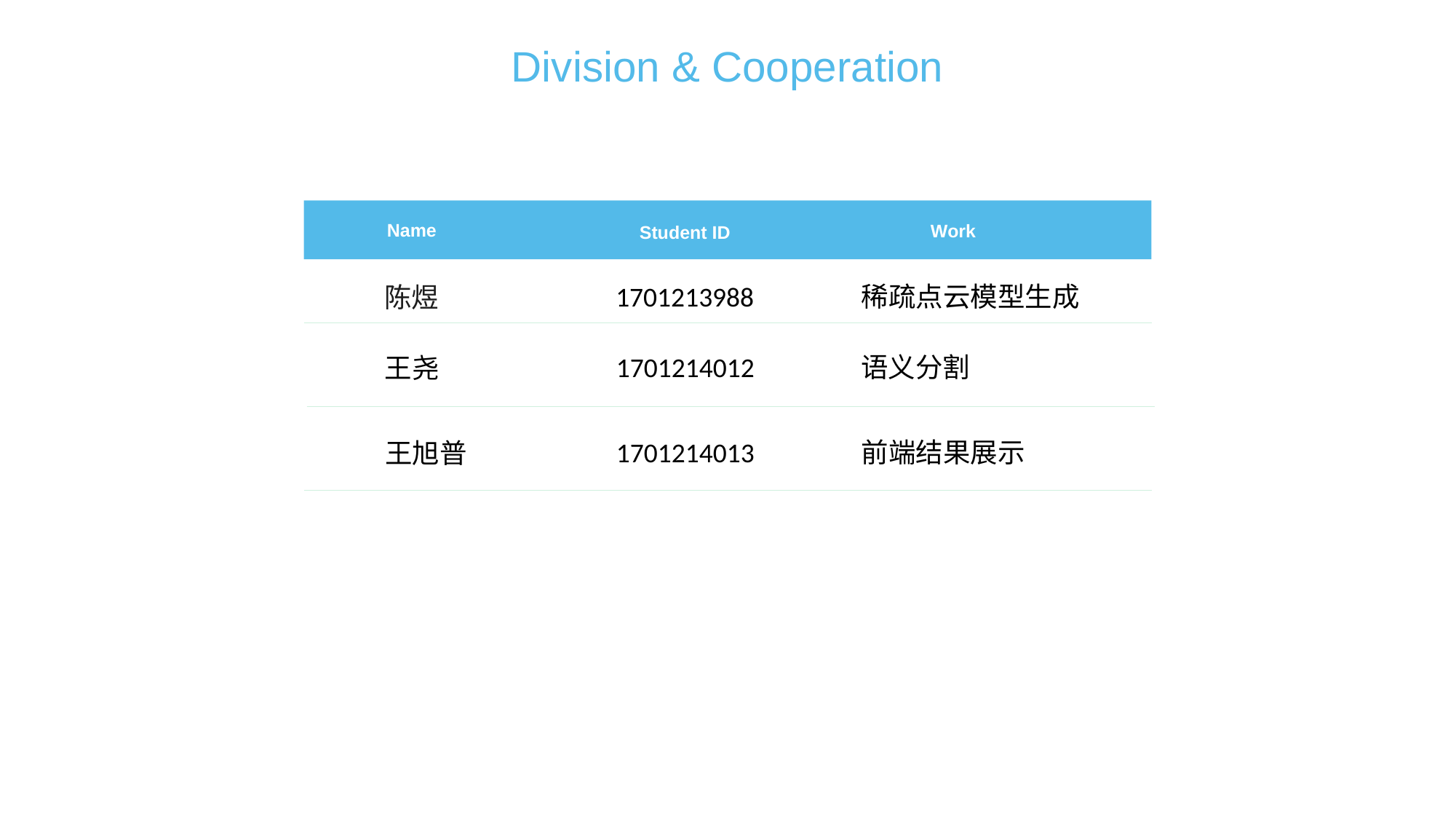

Division & Cooperation

Name
Work
Student ID

1701213988
稀疏点云模型生成
陈煜
1701214012
语义分割
王尧
1701214013
前端结果展示
王旭普